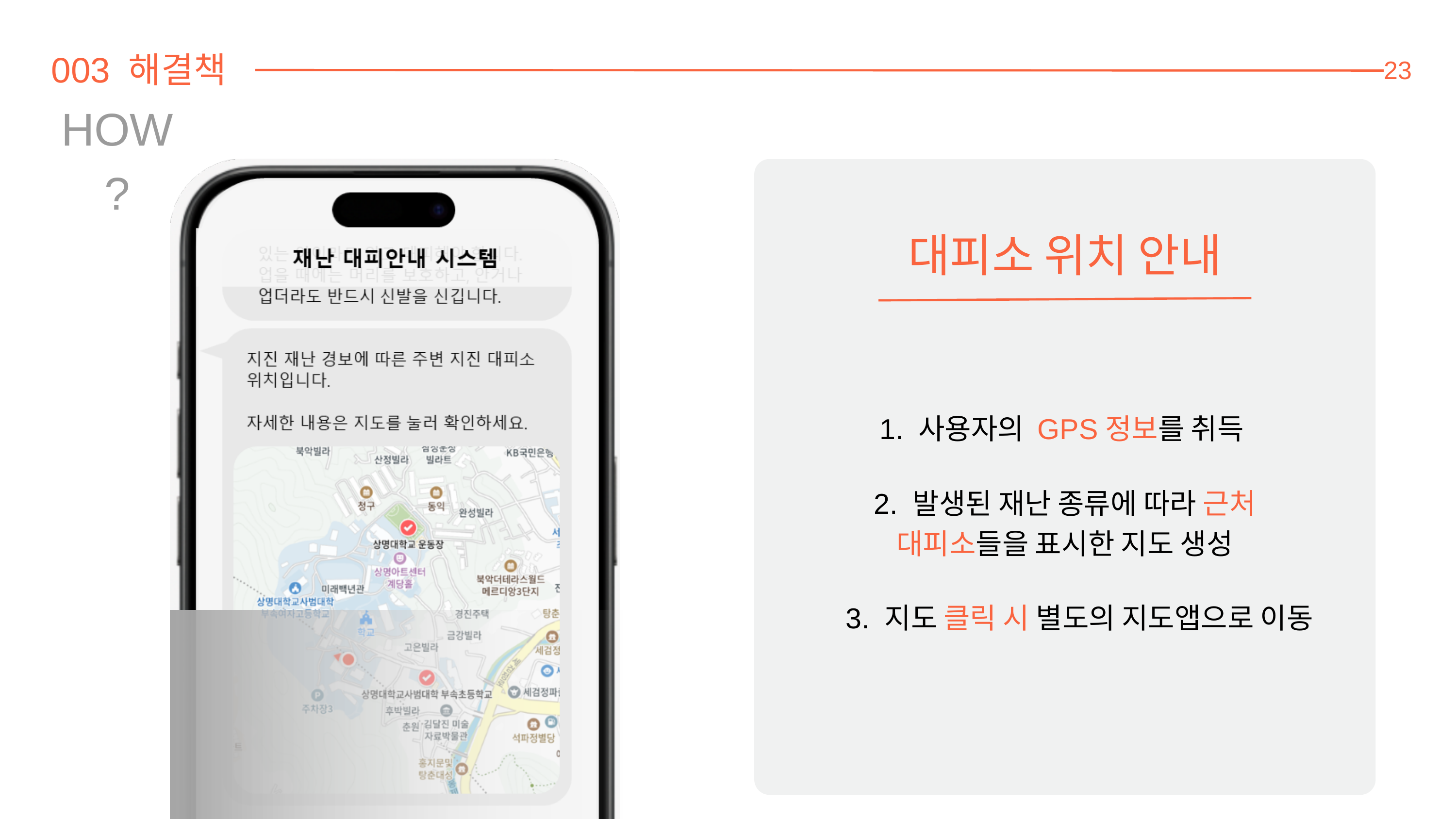

003 해결책
23

HOW?

대피소 위치 안내

1. 사용자의 GPS정보를 취득
2. 발생된 재난 종류에 따라 근처 대피소들을 표시한 지도 생성

3. 지도 클릭 시 별도의 지도앱으로 이동